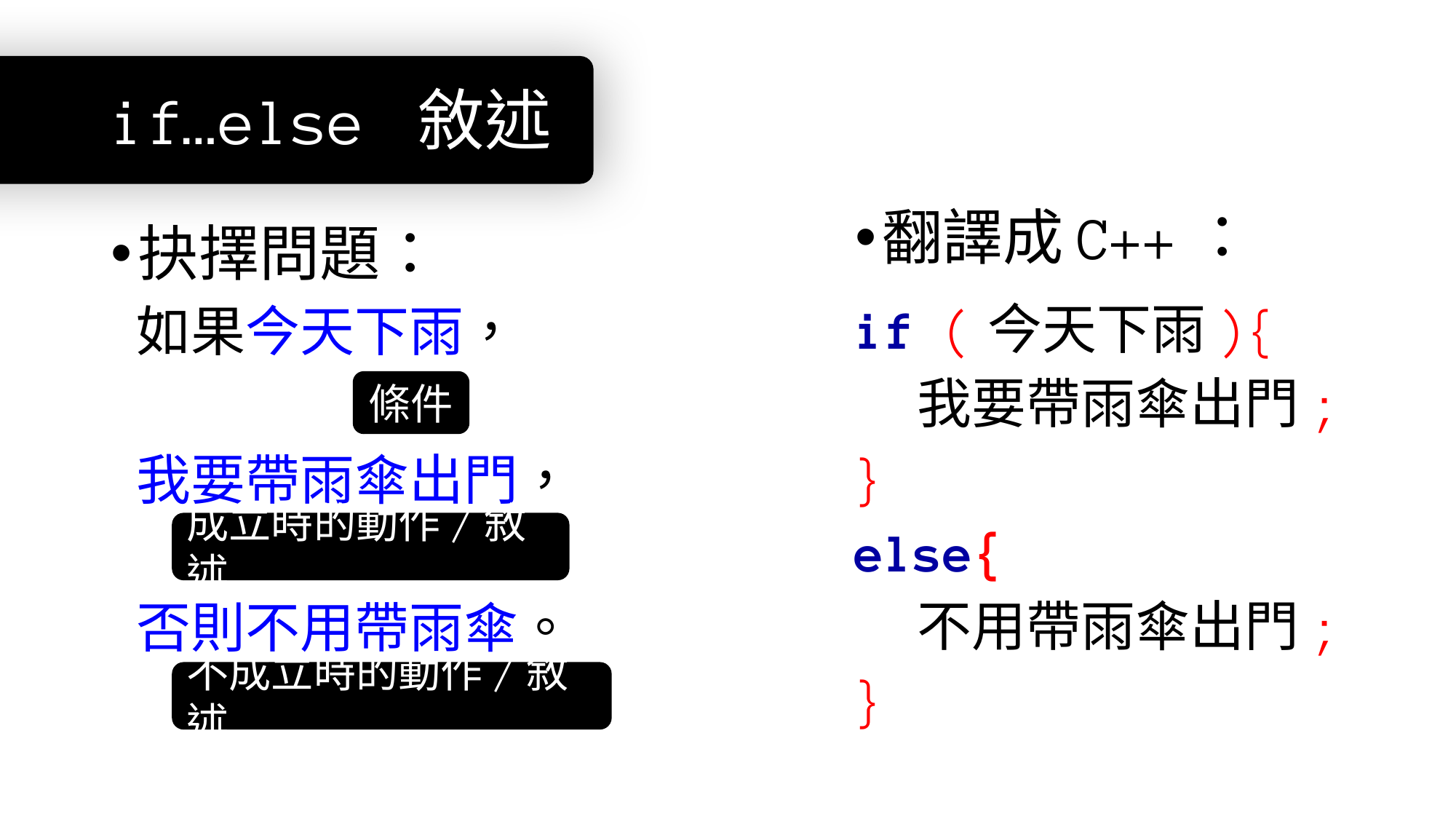

# if…else 敘述

翻譯成C++：
抉擇問題：
 如果今天下雨，

 我要帶雨傘出門，

 否則不用帶雨傘。
if (今天下雨){
    我要帶雨傘出門;
}
else{
    不用帶雨傘出門;
}
條件
成立時的動作/敘述
不成立時的動作/敘述